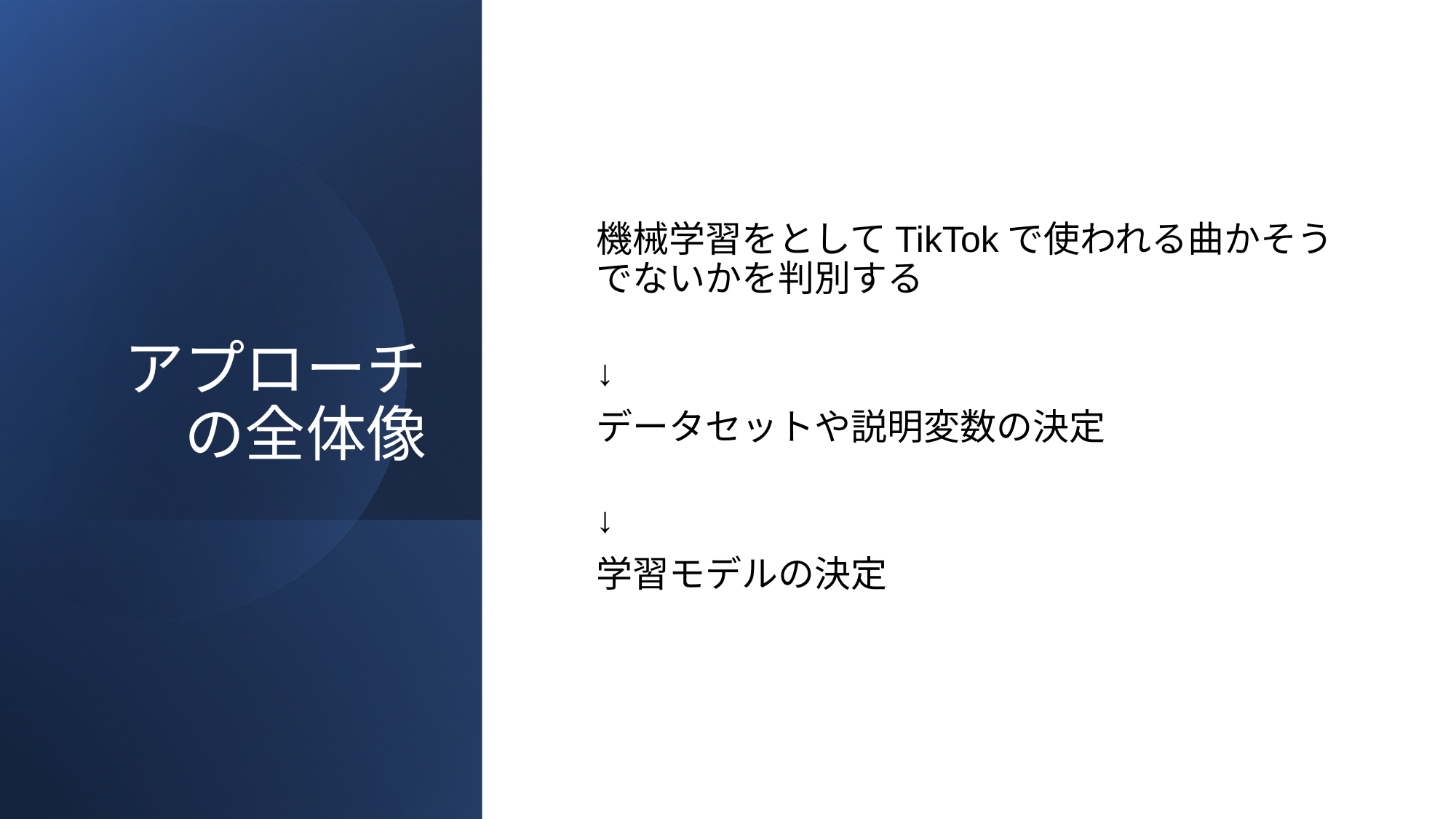

# アプローチの全体像

機械学習をとしてTikTokで使われる曲かそうでないかを判別する
↓
データセットや説明変数の決定

↓
学習モデルの決定